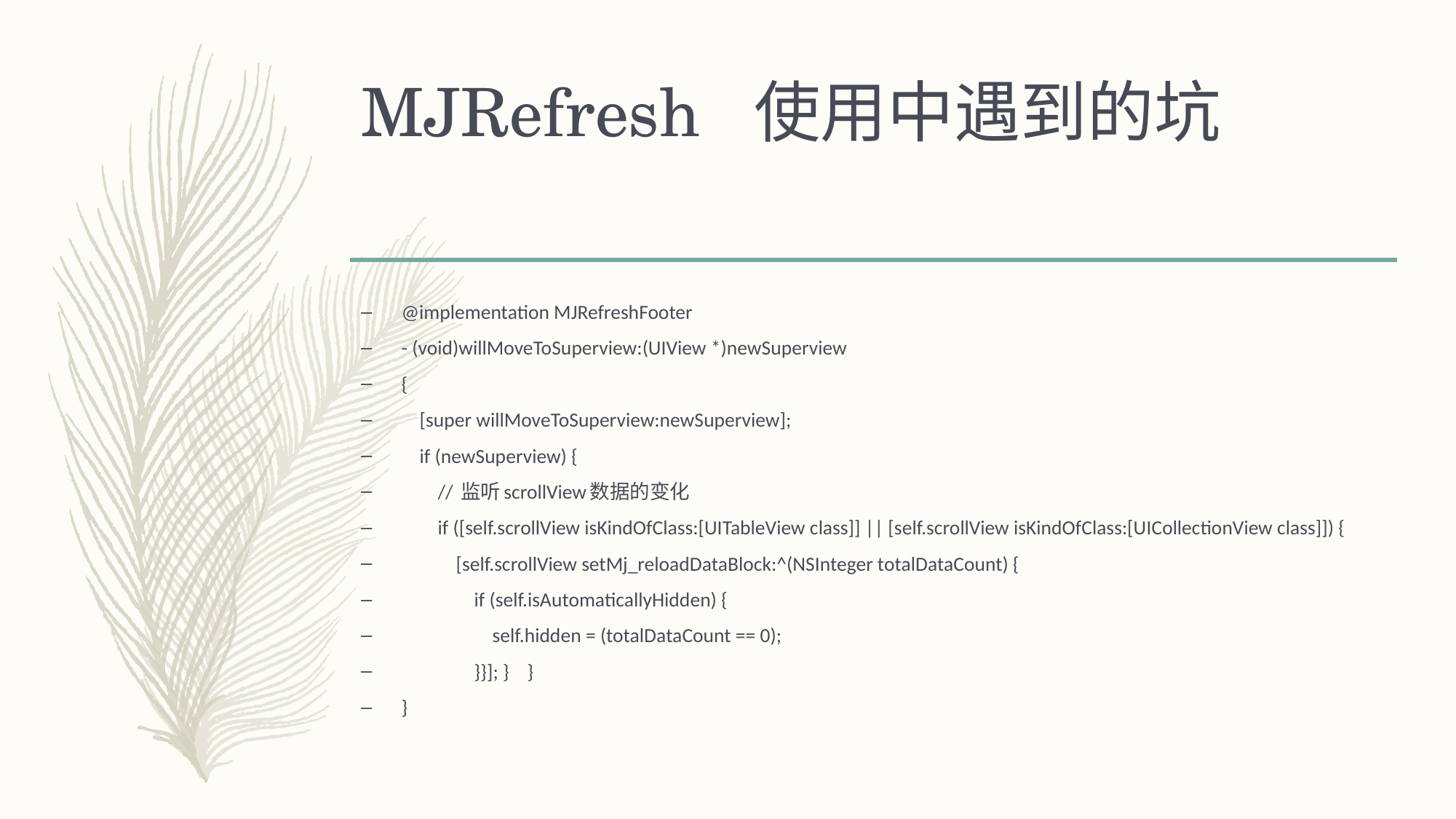

# MJRefresh  使用中遇到的坑
@implementation MJRefreshFooter
- (void)willMoveToSuperview:(UIView *)newSuperview
{
    [super willMoveToSuperview:newSuperview];
    if (newSuperview) {
        // 监听scrollView数据的变化
        if ([self.scrollView isKindOfClass:[UITableView class]] || [self.scrollView isKindOfClass:[UICollectionView class]]) {
            [self.scrollView setMj_reloadDataBlock:^(NSInteger totalDataCount) {
                if (self.isAutomaticallyHidden) {
                    self.hidden = (totalDataCount == 0);
                }}]; }    }
}